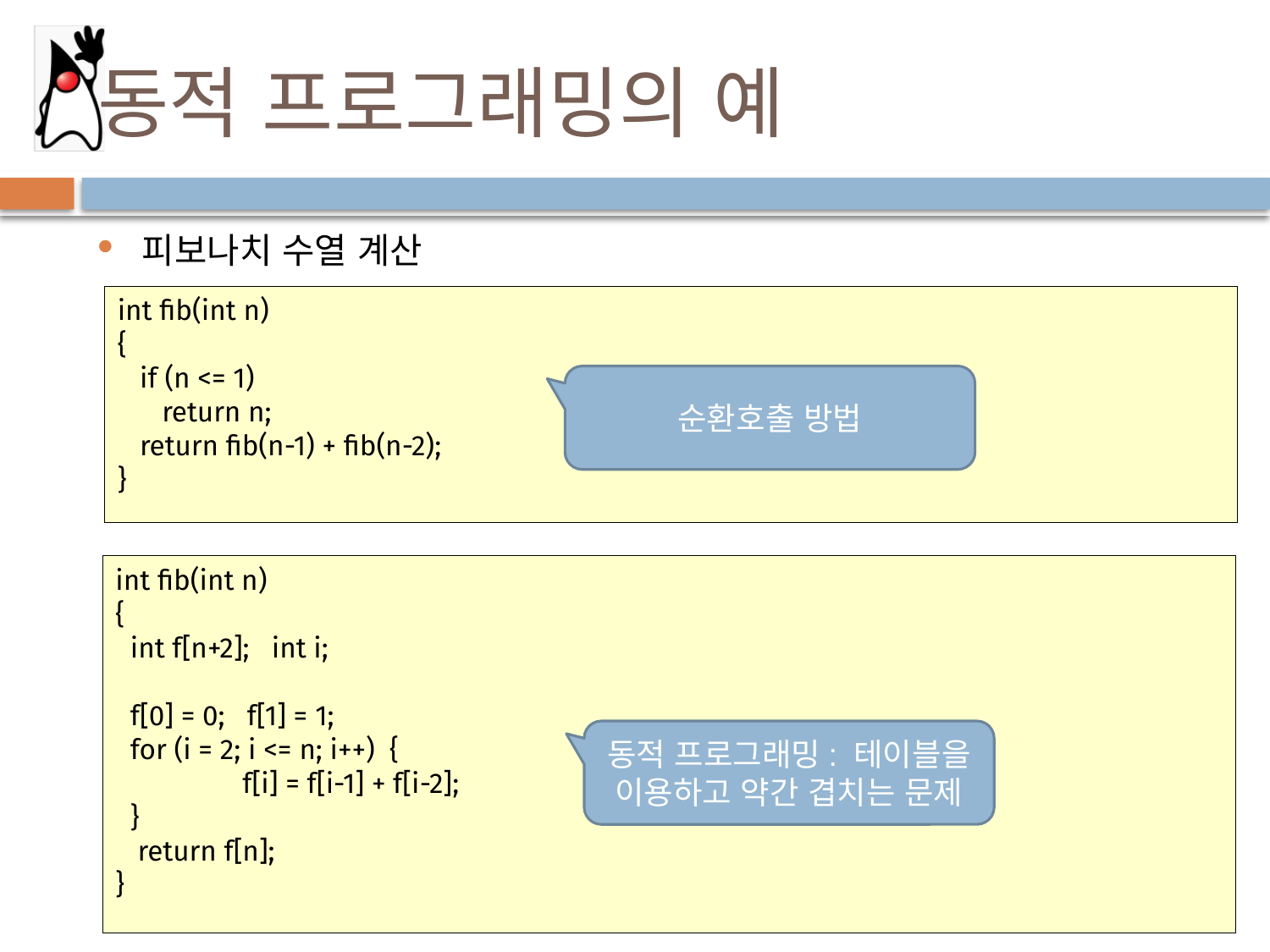

# 동적 프로그래밍의 예
피보나치 수열 계산

int fib(int n)
{
   if (n <= 1)
      return n;
   return fib(n-1) + fib(n-2);
}
순환호출 방법
int fib(int n)
{
  int f[n+2];   int i;

  f[0] = 0;   f[1] = 1;
  for (i = 2; i <= n; i++)  {
	f[i] = f[i-1] + f[i-2];
  }
   return f[n];
}
동적 프로그래밍: 테이블을 이용하고 약간 겹치는 문제